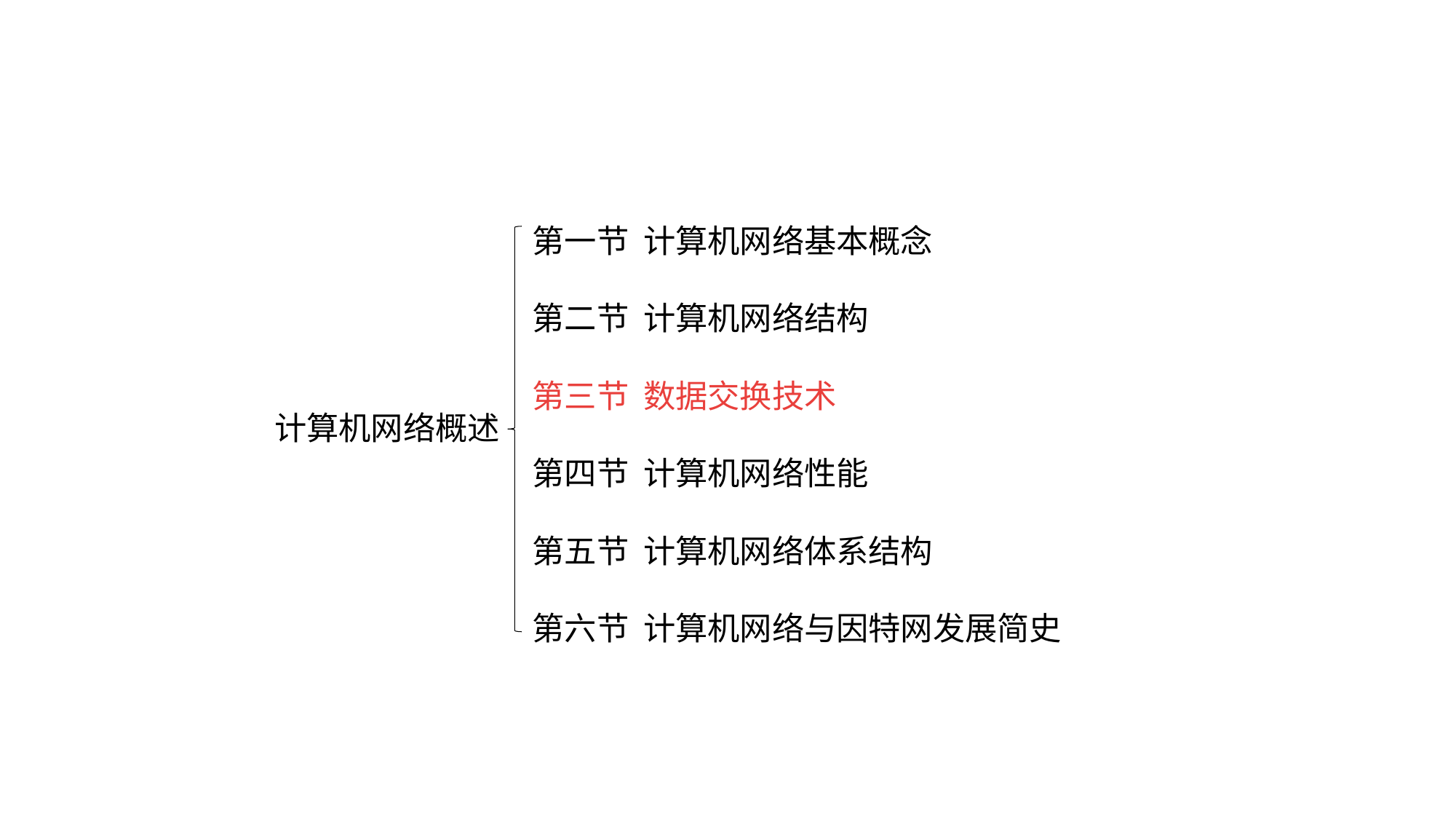

第一节  计算机网络基本概念

第二节  计算机网络结构

第三节  数据交换技术

第四节  计算机网络性能

第五节  计算机网络体系结构

第六节  计算机网络与因特网发展简史

 计算机网络概述